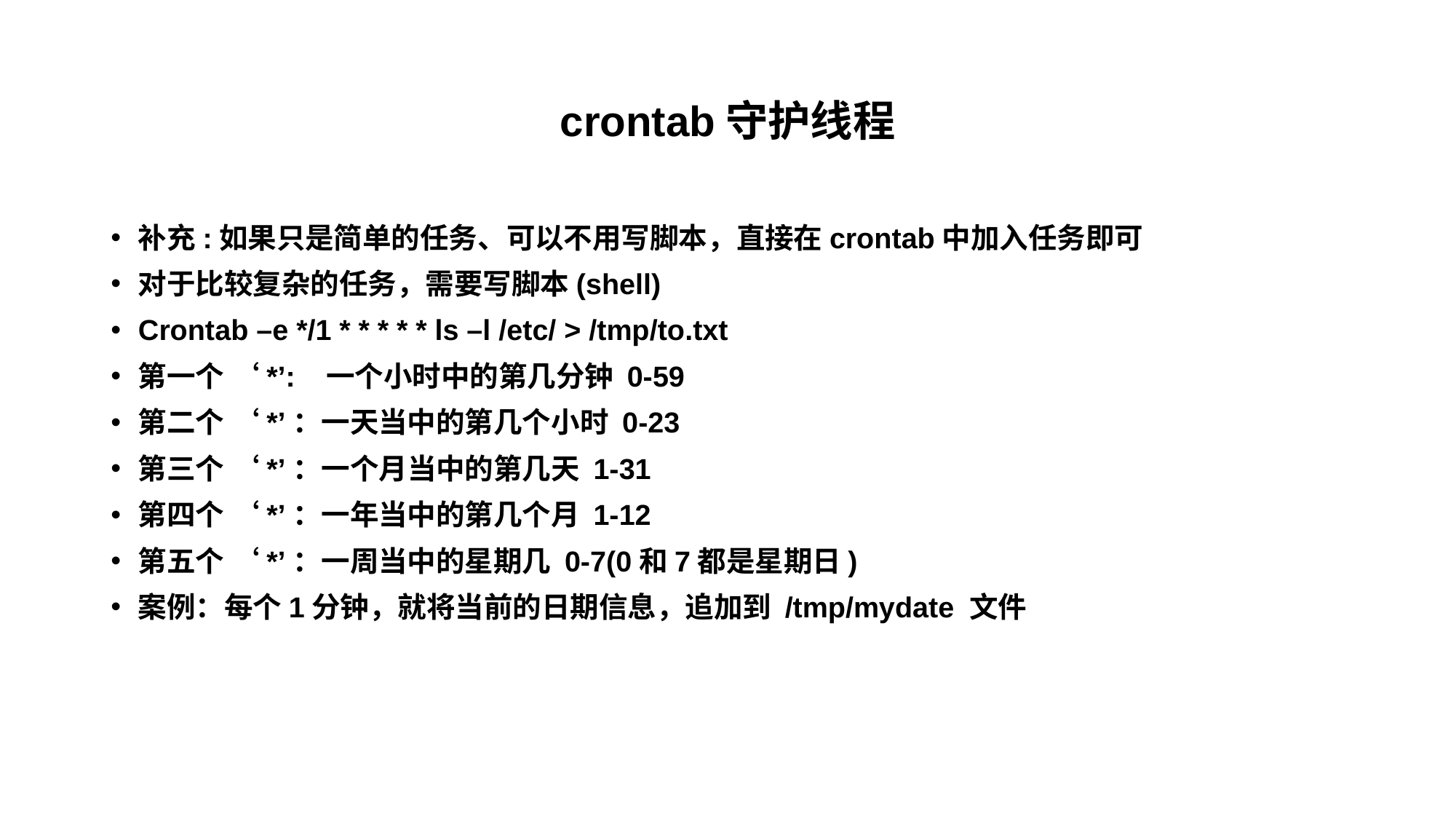

# crontab守护线程
补充:如果只是简单的任务、可以不用写脚本，直接在crontab中加入任务即可
对于比较复杂的任务，需要写脚本(shell)
Crontab –e */1 * * * * * ls –l /etc/ > /tmp/to.txt
第一个 ‘*’:   一个小时中的第几分钟 0-59
第二个 ‘*’：一天当中的第几个小时 0-23
第三个 ‘*’：一个月当中的第几天 1-31
第四个 ‘*’：一年当中的第几个月 1-12
第五个 ‘*’：一周当中的星期几 0-7(0和7都是星期日)
案例：每个1分钟，就将当前的日期信息，追加到 /tmp/mydate 文件